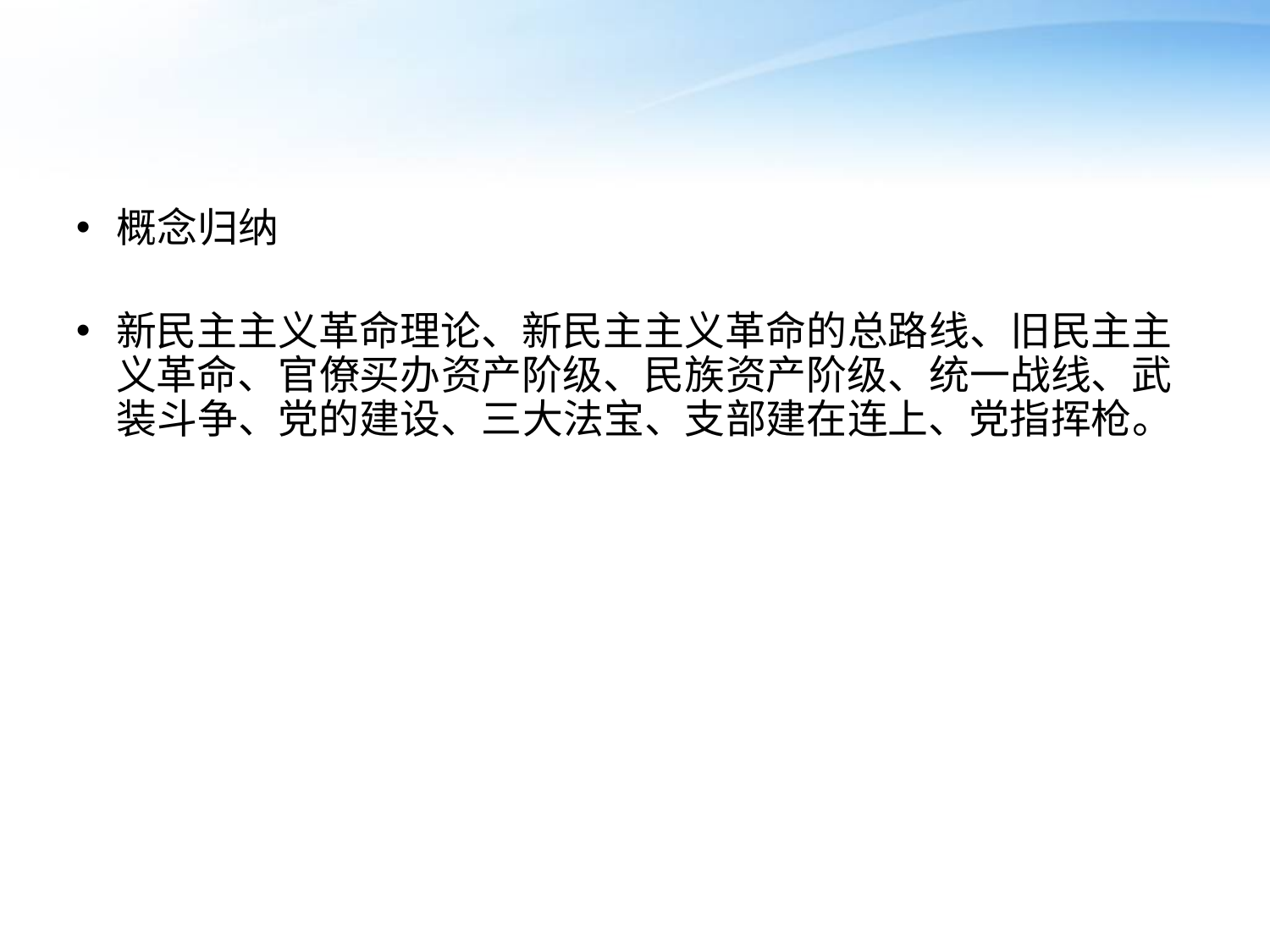

#
概念归纳

新民主主义革命理论、新民主主义革命的总路线、旧民主主义革命、官僚买办资产阶级、民族资产阶级、统一战线、武装斗争、党的建设、三大法宝、支部建在连上、党指挥枪。